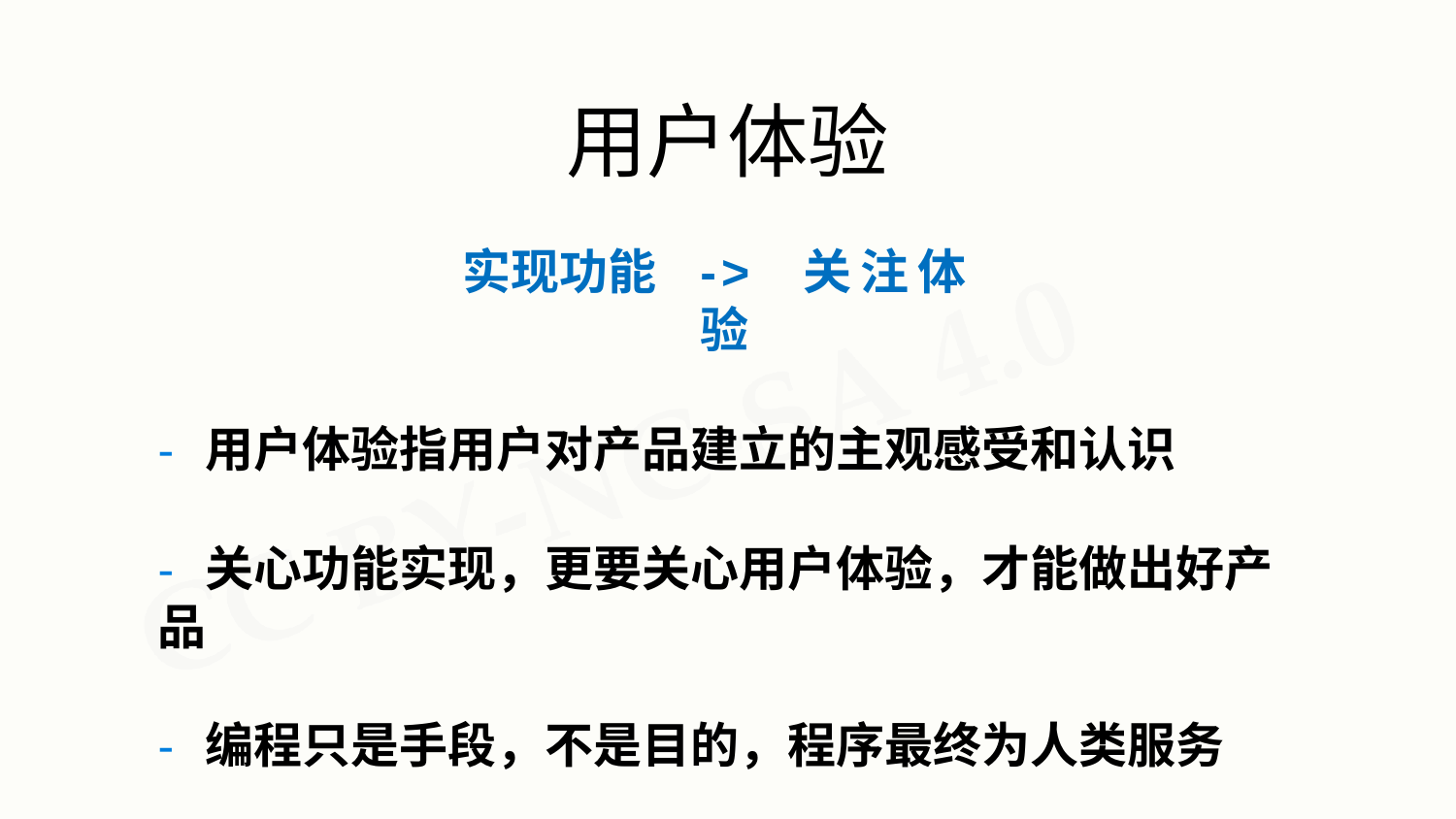

# 用户体验
实现功能
->	关注体验

- 用户体验指用户对产品建立的主观感受和认识

- 关心功能实现，更要关心用户体验，才能做出好产品

- 编程只是手段，不是目的，程序最终为人类服务